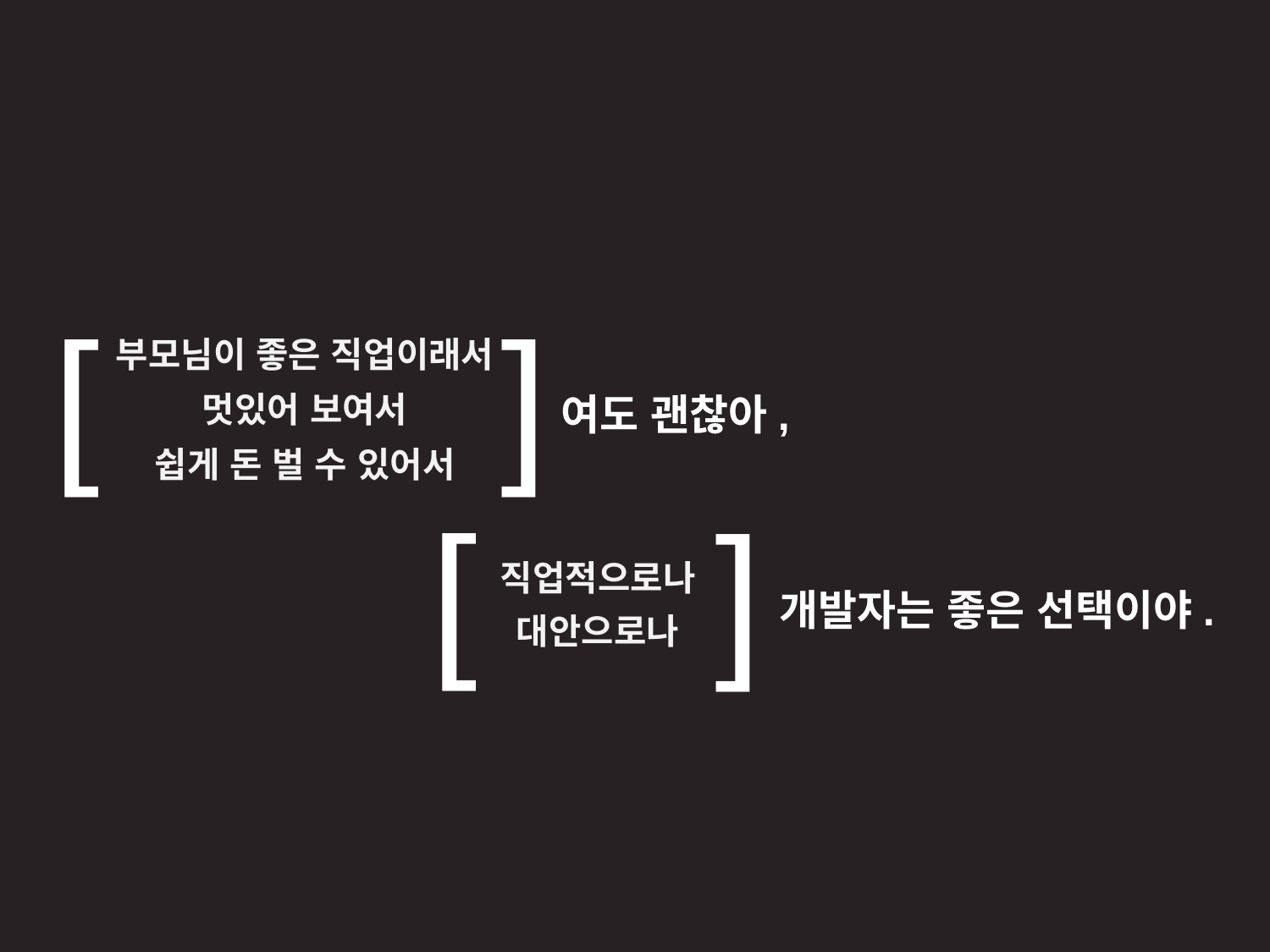

[
]

여도 괜찮아,
부모님이 좋은 직업이래서
멋있어 보여서
쉽게 돈 벌 수 있어서
[
]

개발자는 좋은 선택이야.
직업적으로나
대안으로나